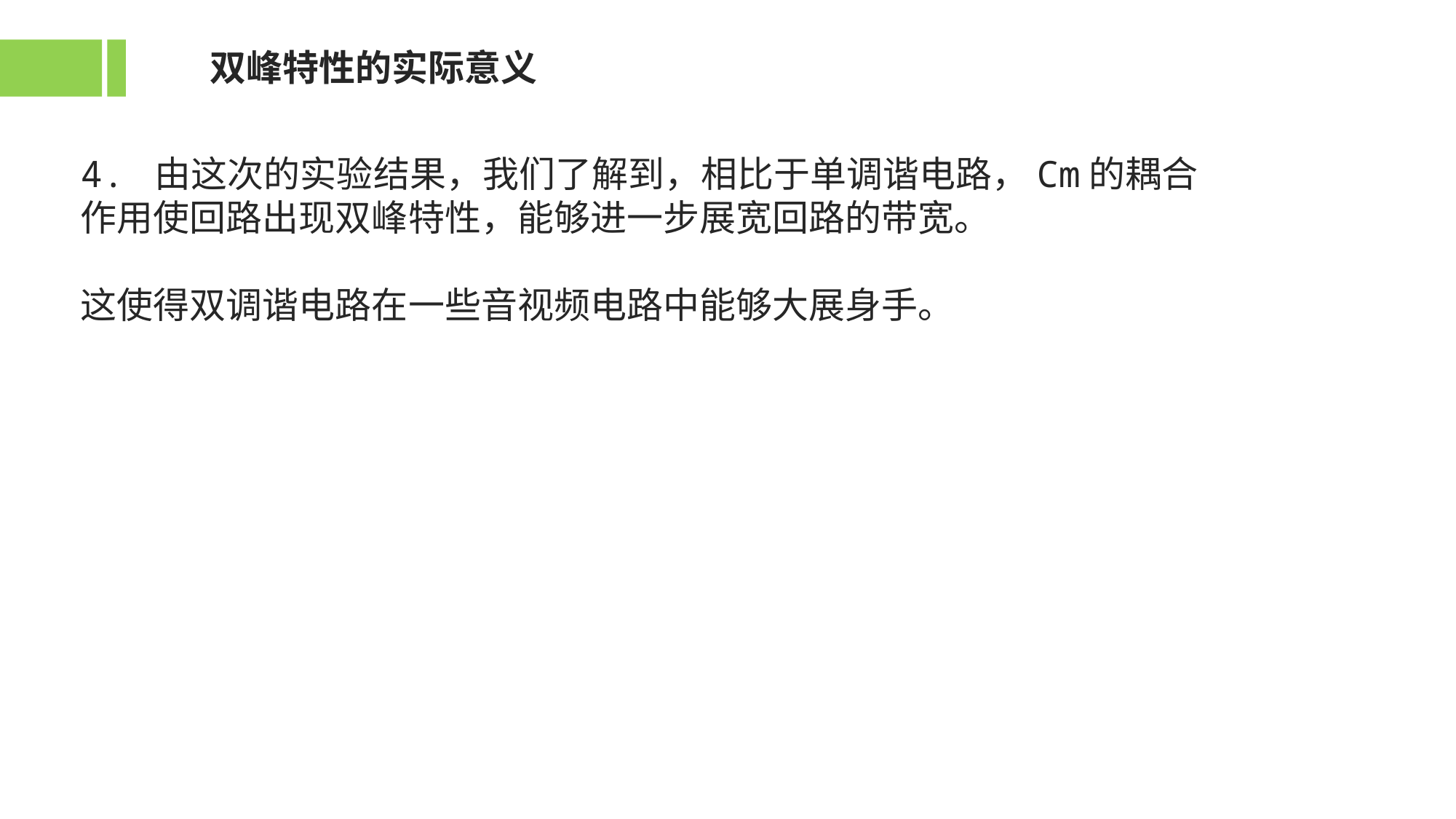

双峰特性的实际意义
4. 由这次的实验结果，我们了解到，相比于单调谐电路，Cm的耦合作用使回路出现双峰特性，能够进一步展宽回路的带宽。

这使得双调谐电路在一些音视频电路中能够大展身手。